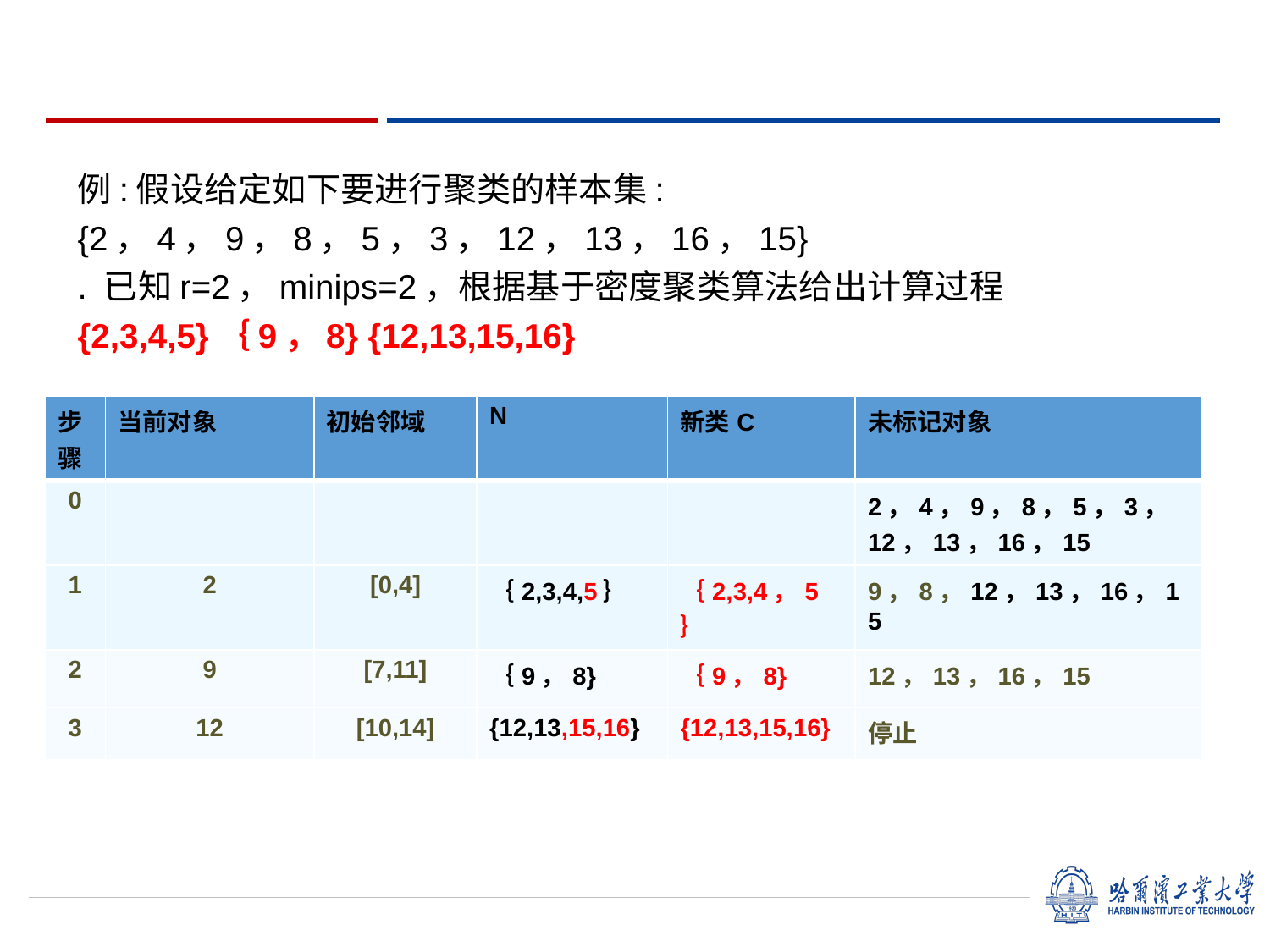

例:假设给定如下要进行聚类的样本集:
{2，4，9，8，5，3，12，13，16，15}
. 已知r=2，minips=2，根据基于密度聚类算法给出计算过程
{2,3,4,5}｛9，8} {12,13,15,16}

| 步骤 | 当前对象 | 初始邻域 | N | 新类C | 未标记对象 |
| --- | --- | --- | --- | --- | --- |
| 0 |  |  |  |  | 2，4，9，8，5，3，12，13，16，15 |
| 1 | 2 | [0,4] | ｛2,3,4,5｝ | ｛2,3,4，5｝ | 9，8，12，13，16，15 |
| 2 | 9 | [7,11] | ｛9，8} | ｛9，8} | 12，13，16，15 |
| 3 | 12 | [10,14] | {12,13,15,16} | {12,13,15,16} | 停止 |